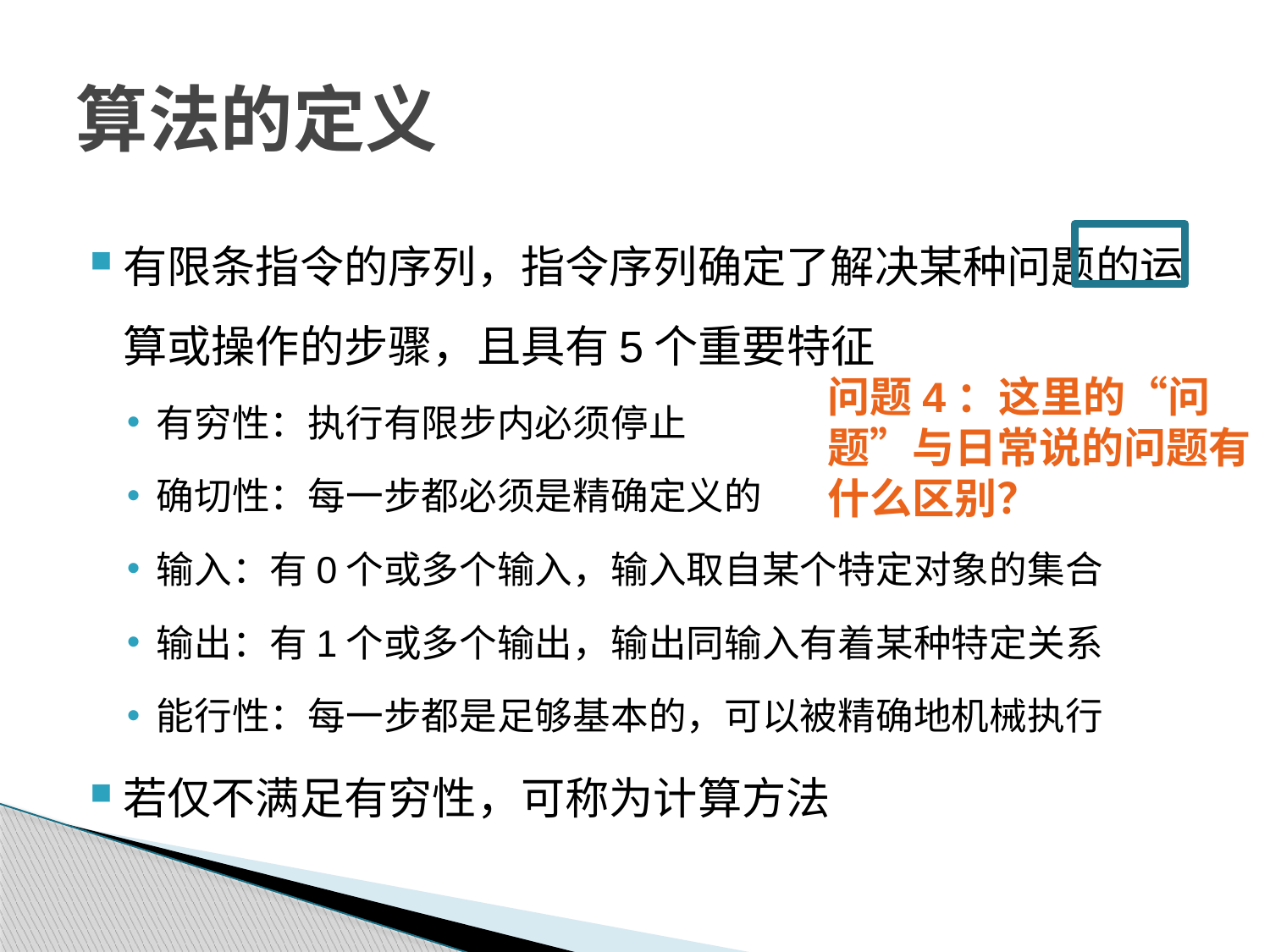

# 算法的定义
有限条指令的序列，指令序列确定了解决某种问题的运算或操作的步骤，且具有5个重要特征
有穷性：执行有限步内必须停止
确切性：每一步都必须是精确定义的
输入：有0个或多个输入，输入取自某个特定对象的集合
输出：有1个或多个输出，输出同输入有着某种特定关系
能行性：每一步都是足够基本的，可以被精确地机械执行
若仅不满足有穷性，可称为计算方法

问题4：这里的“问题”与日常说的问题有什么区别？